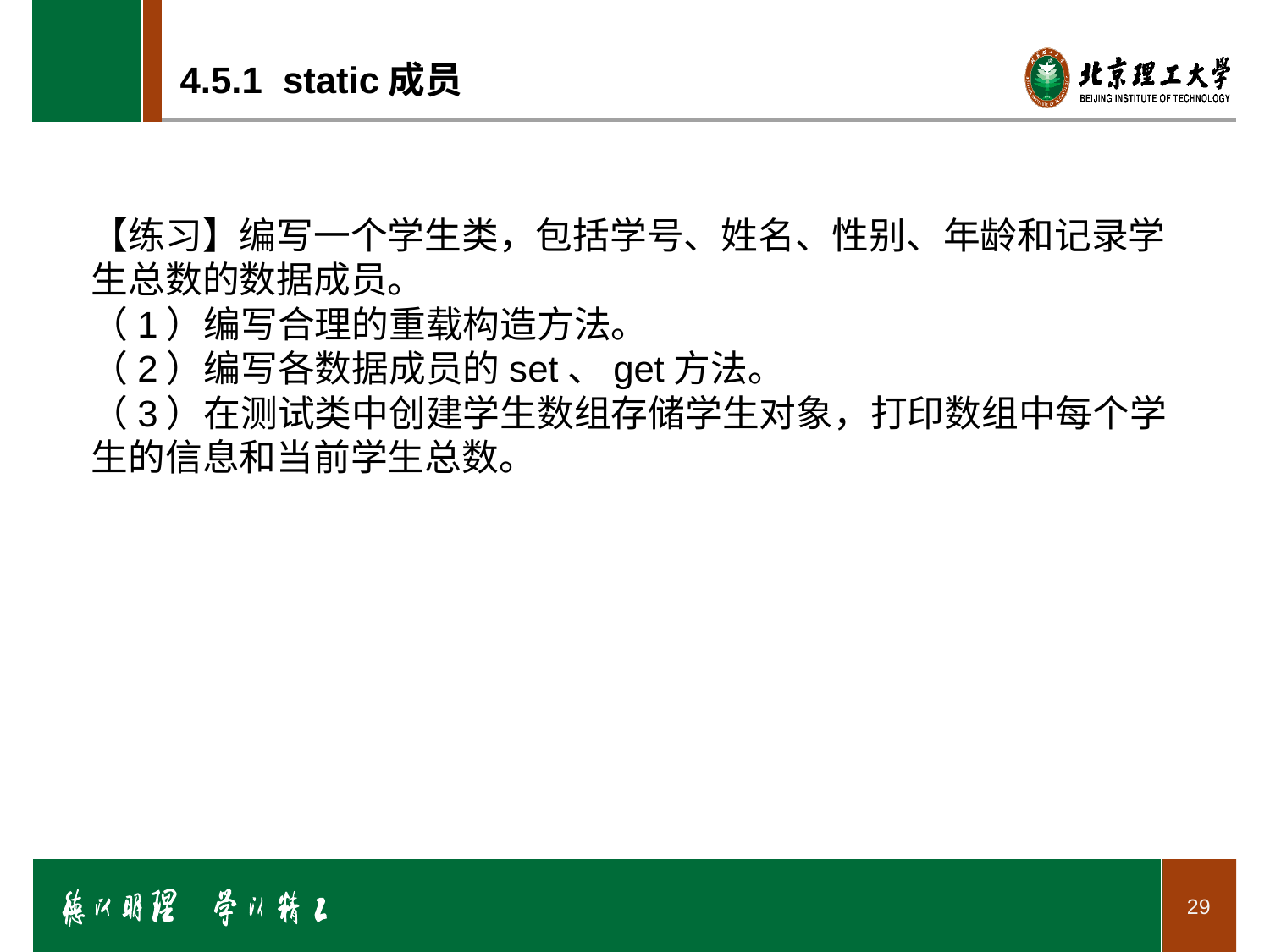

# 4.5.1  static成员
【练习】编写一个学生类，包括学号、姓名、性别、年龄和记录学生总数的数据成员。
（1）编写合理的重载构造方法。
（2）编写各数据成员的set、get方法。
（3）在测试类中创建学生数组存储学生对象，打印数组中每个学生的信息和当前学生总数。